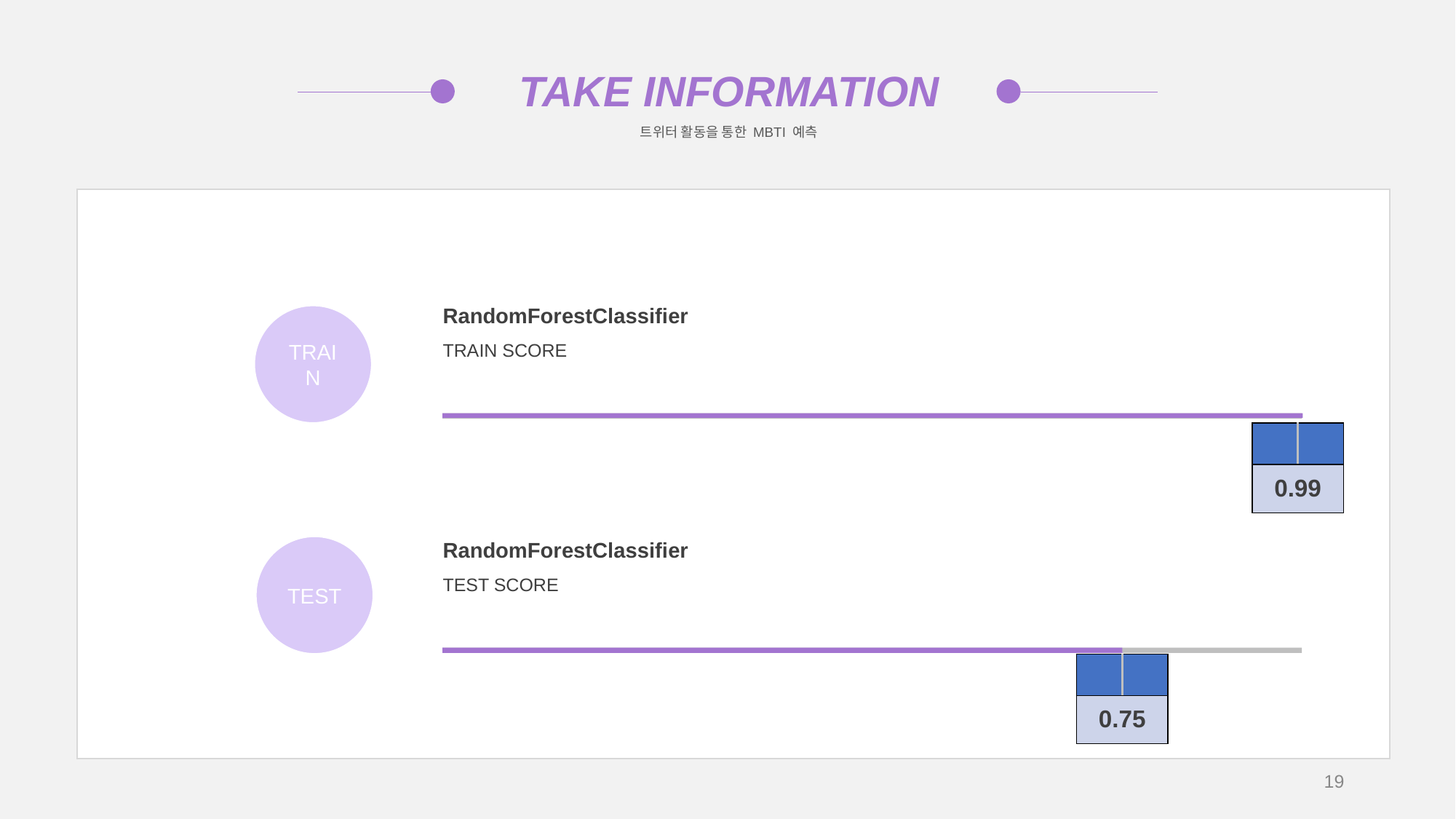

TAKE INFORMATION
트위터 활동을 통한 MBTI 예측

RandomForestClassifier
TRAIN SCORE

TRAIN

|  |  |
| --- | --- |
| 0.99 |  |
RandomForestClassifier
TEST SCORE

TEST

|  |  |
| --- | --- |
| 0.75 |  |
19